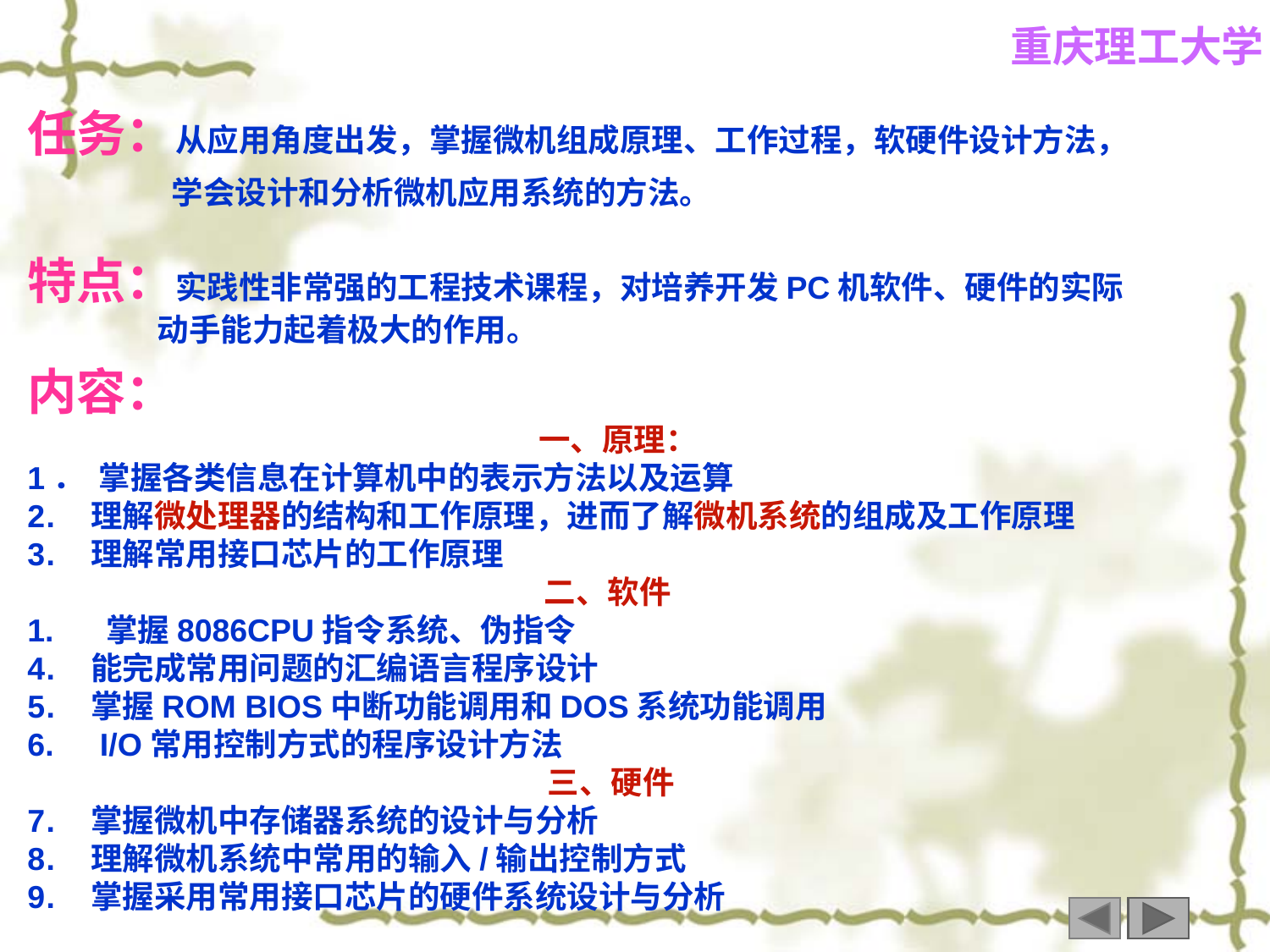

任务：从应用角度出发，掌握微机组成原理、工作过程，软硬件设计方法，
                   学会设计和分析微机应用系统的方法。
特点：实践性非常强的工程技术课程，对培养开发PC机软件、硬件的实际
                 动手能力起着极大的作用。
内容：
一、原理：
1．  掌握各类信息在计算机中的表示方法以及运算
理解微处理器的结构和工作原理，进而了解微机系统的组成及工作原理
理解常用接口芯片的工作原理
二、软件
1.     掌握8086CPU指令系统、伪指令
能完成常用问题的汇编语言程序设计
掌握ROM BIOS中断功能调用和DOS系统功能调用
 I/O常用控制方式的程序设计方法
三、硬件
掌握微机中存储器系统的设计与分析
理解微机系统中常用的输入/输出控制方式
掌握采用常用接口芯片的硬件系统设计与分析